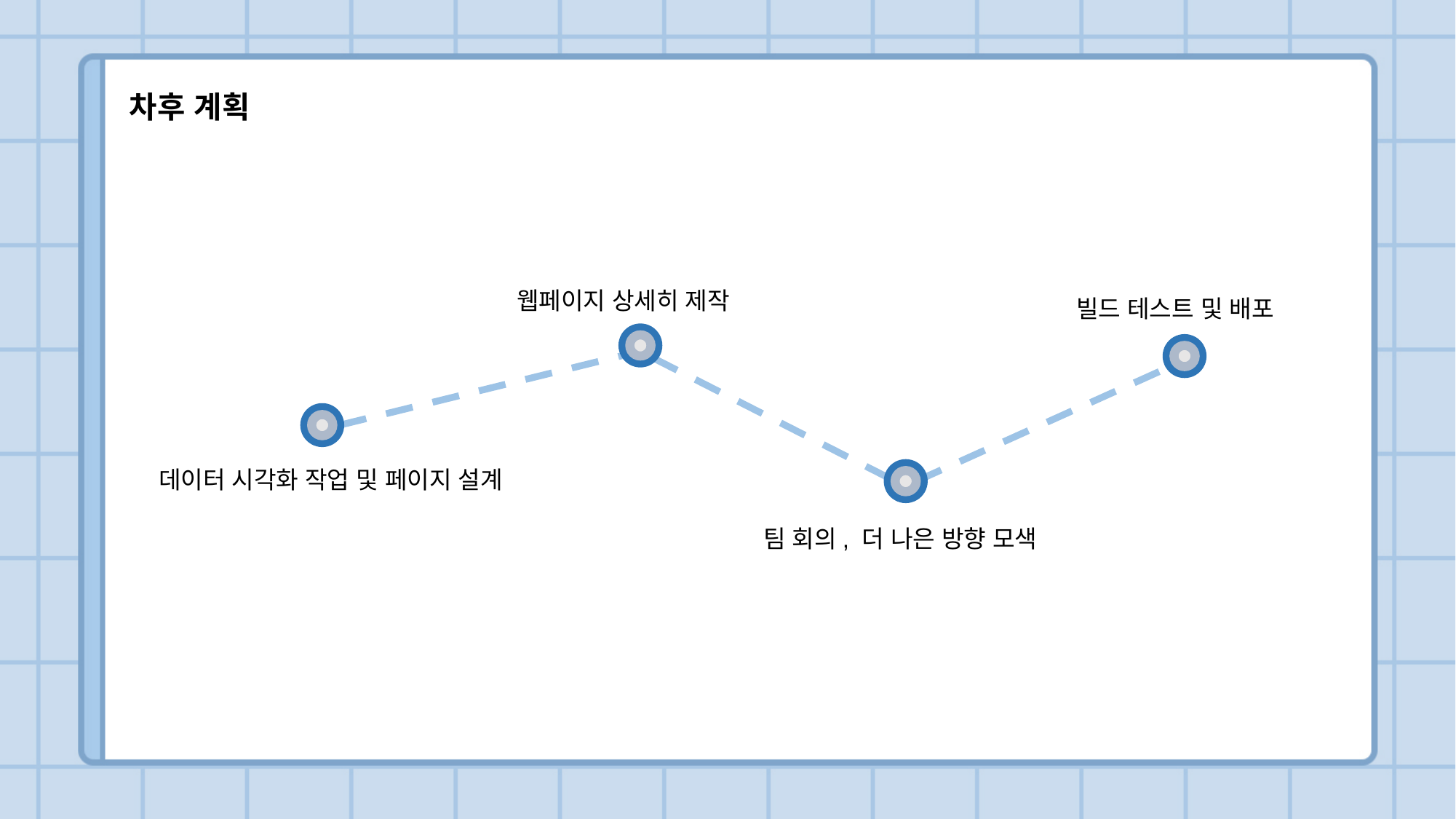

차후 계획
웹페이지 상세히 제작

데이터 시각화 작업 및 페이지 설계

팀 회의, 더 나은 방향 모색
빌드 테스트 및 배포